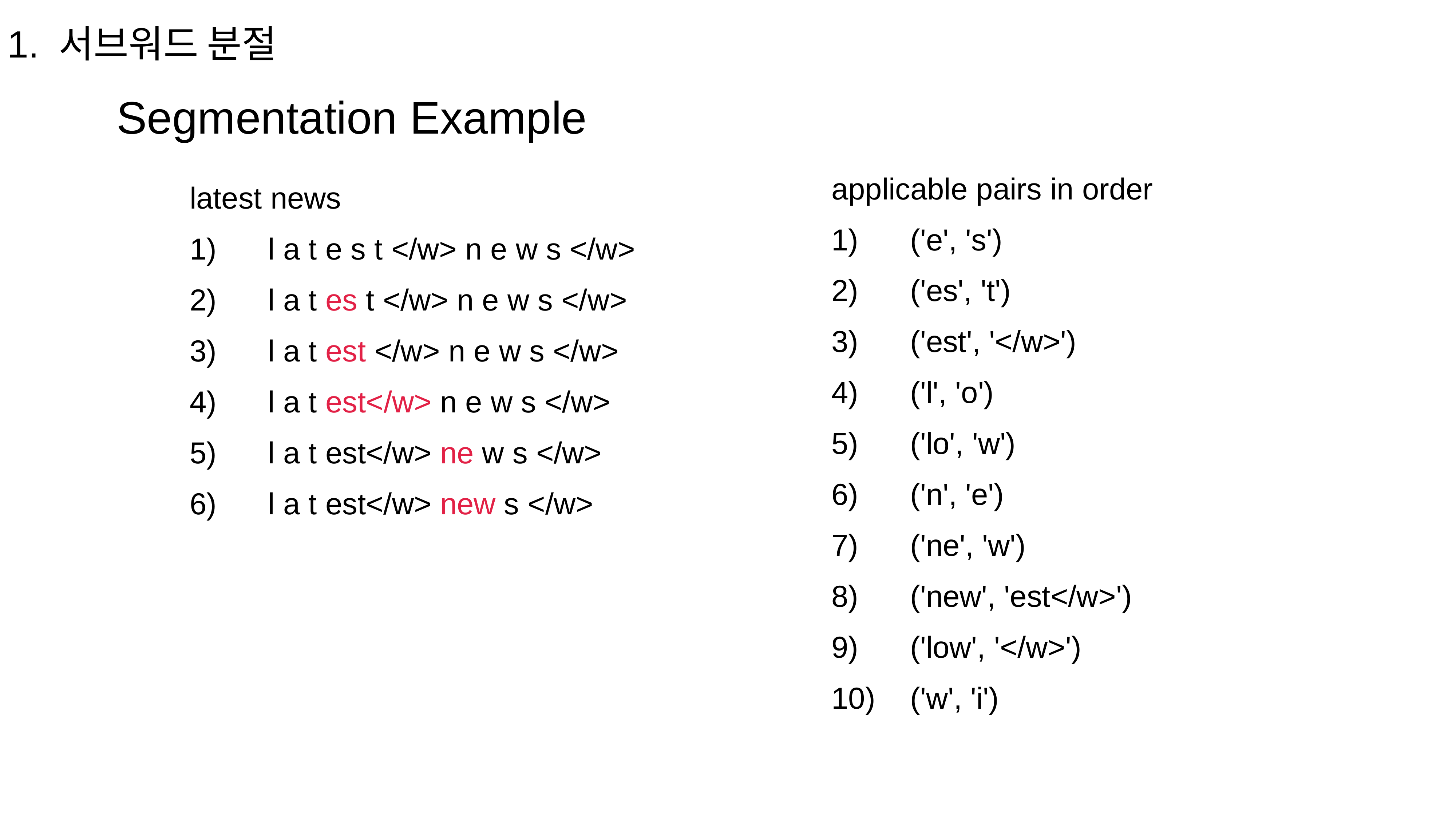

1. 서브워드 분절
Segmentation Example
latest news
l a t e s t </w> n e w s </w>
l a t es t </w> n e w s </w>
l a t est </w> n e w s </w>
l a t est</w> n e w s </w>
l a t est</w> ne w s </w>
l a t est</w> new s </w>
applicable pairs in order
('e', 's')
('es', 't')
('est', '</w>')
('l', 'o')
('lo', 'w')
('n', 'e')
('ne', 'w')
('new', 'est</w>')
('low', '</w>')
('w', 'i')
9